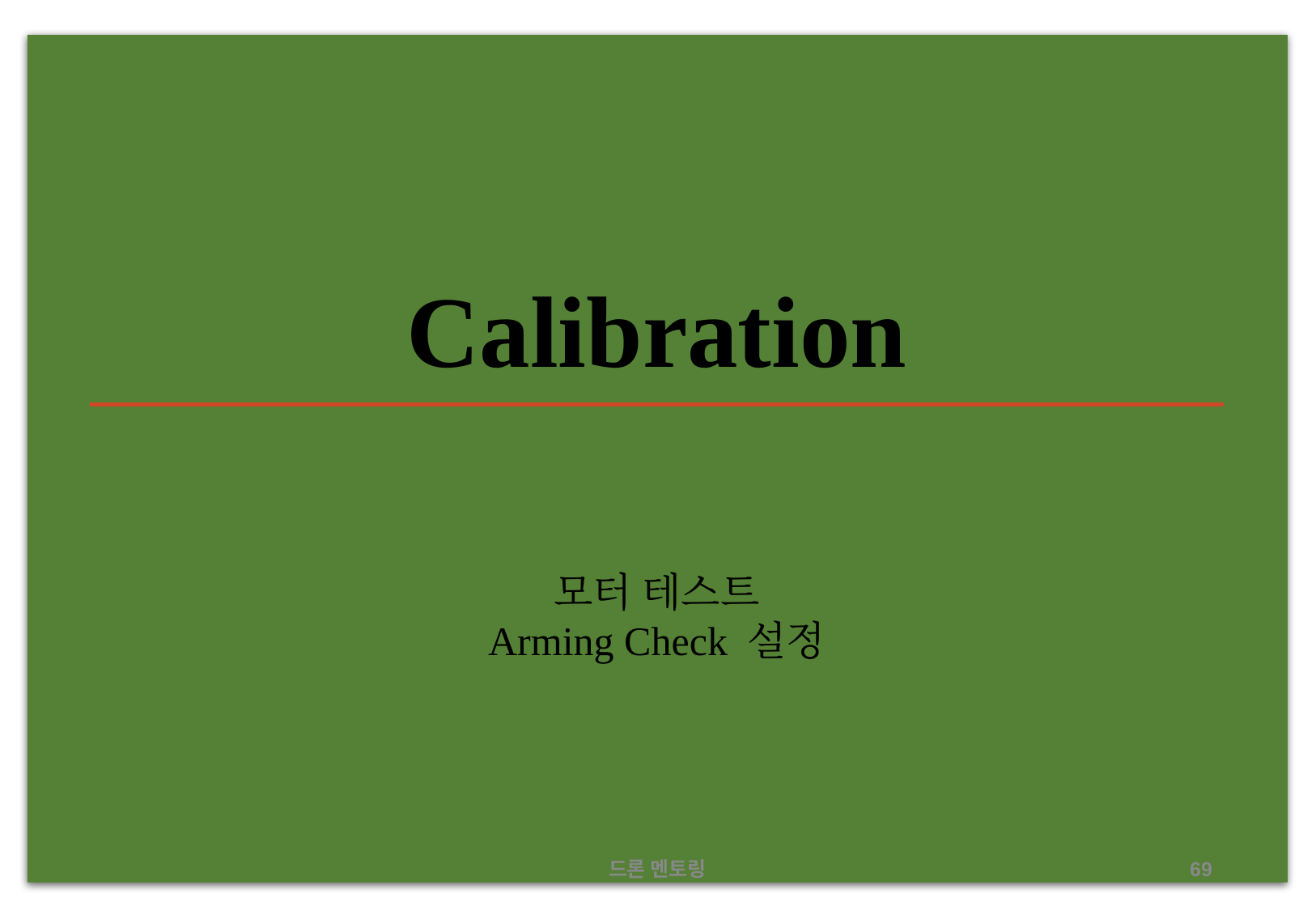

# Calibration
모터 테스트
Arming Check 설정
드론 멘토링
69